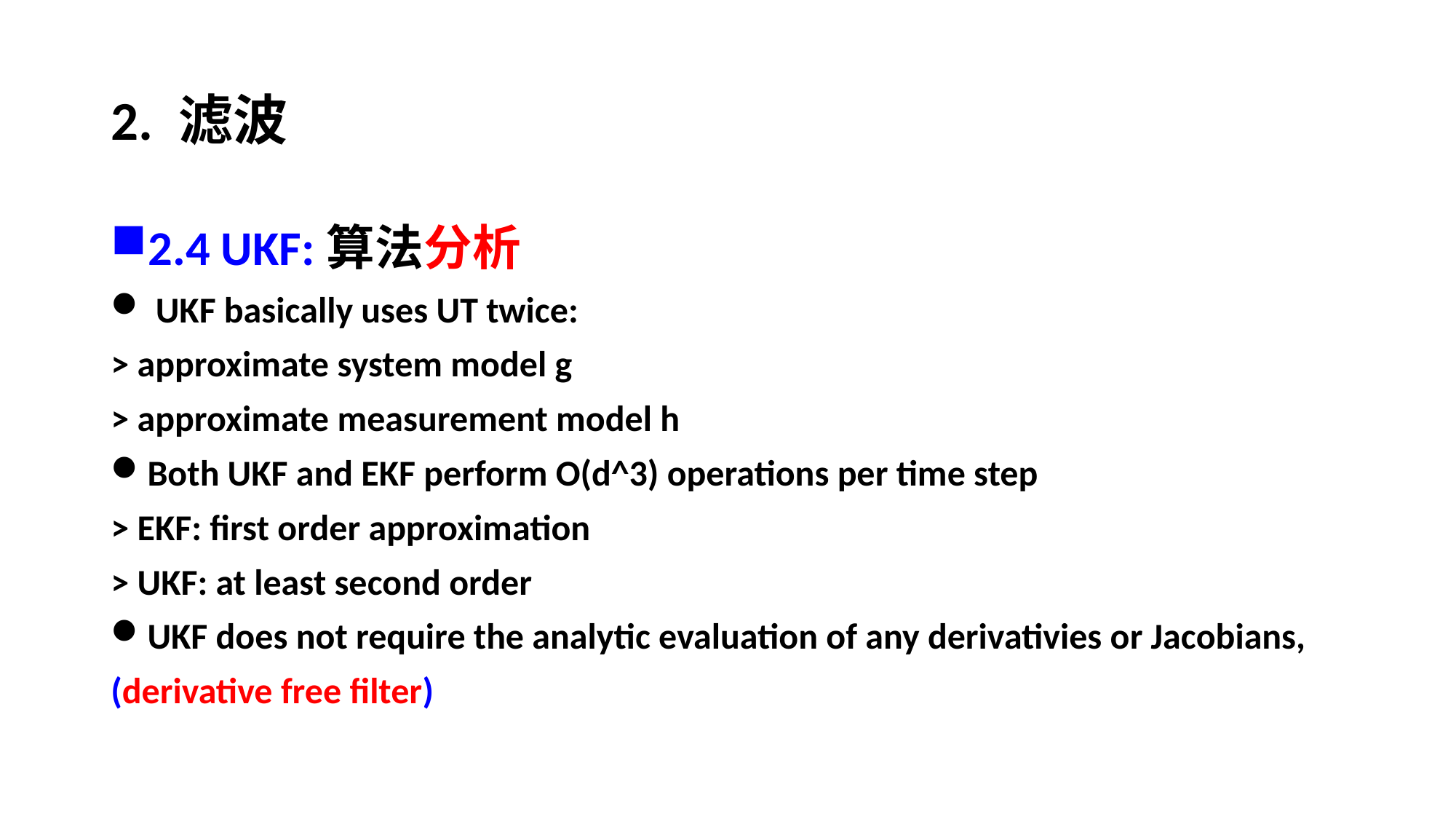

# 2. 滤波
2.4 UKF:算法分析
 UKF basically uses UT twice:
> approximate system model g
> approximate measurement model h
Both UKF and EKF perform O(d^3) operations per time step
> EKF: first order approximation
> UKF: at least second order
UKF does not require the analytic evaluation of any derivativies or Jacobians,
(derivative free filter)